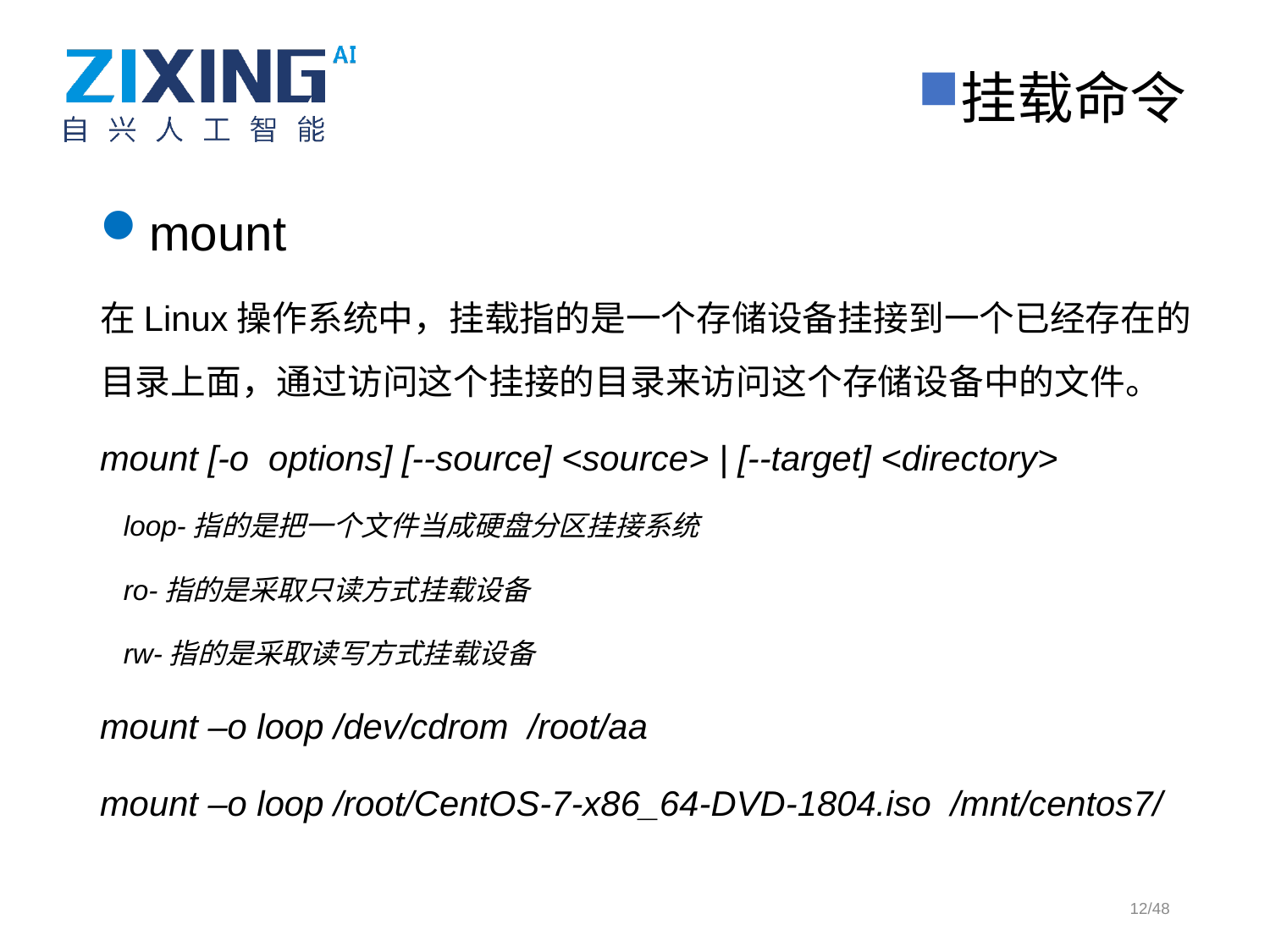

挂载命令
mount
在Linux操作系统中，挂载指的是一个存储设备挂接到一个已经存在的目录上面，通过访问这个挂接的目录来访问这个存储设备中的文件。
mount [-o  options] [--source] <source> | [--target] <directory>
   loop-指的是把一个文件当成硬盘分区挂接系统
   ro-指的是采取只读方式挂载设备
   rw-指的是采取读写方式挂载设备
mount –o loop /dev/cdrom  /root/aa
mount –o loop /root/CentOS-7-x86_64-DVD-1804.iso  /mnt/centos7/
12/48